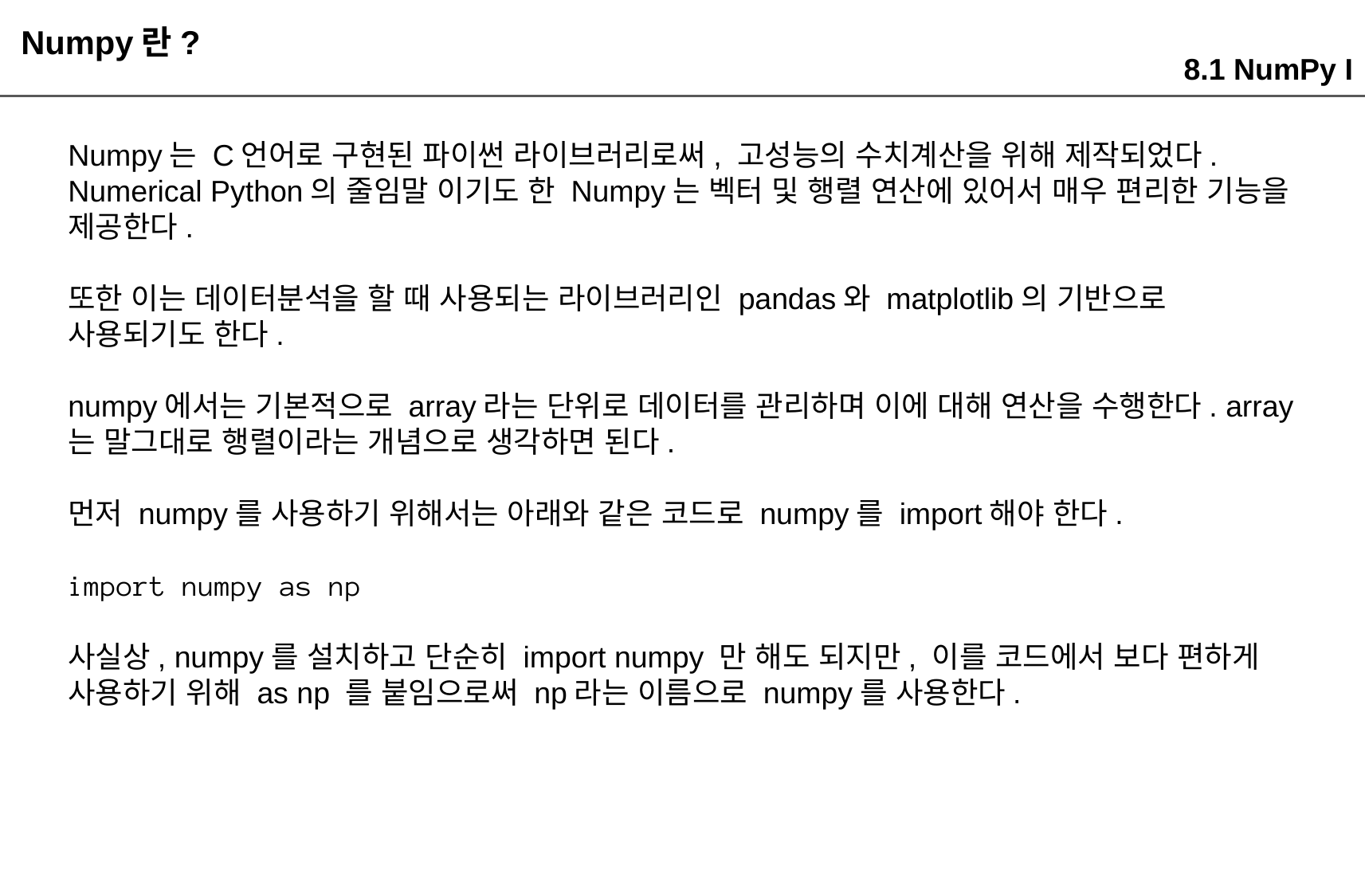

Numpy란?
8.1 NumPy I
Numpy는 C언어로 구현된 파이썬 라이브러리로써, 고성능의 수치계산을 위해 제작되었다. Numerical Python의 줄임말 이기도 한 Numpy는 벡터 및 행렬 연산에 있어서 매우 편리한 기능을 제공한다.

또한 이는 데이터분석을 할 때 사용되는 라이브러리인 pandas와 matplotlib의 기반으로 사용되기도 한다.

numpy에서는 기본적으로 array라는 단위로 데이터를 관리하며 이에 대해 연산을 수행한다. array는 말그대로 행렬이라는 개념으로 생각하면 된다.

먼저 numpy를 사용하기 위해서는 아래와 같은 코드로 numpy를 import해야 한다.

import numpy as np

사실상, numpy를 설치하고 단순히 import numpy 만 해도 되지만, 이를 코드에서 보다 편하게 사용하기 위해 as np 를 붙임으로써 np라는 이름으로 numpy를 사용한다.